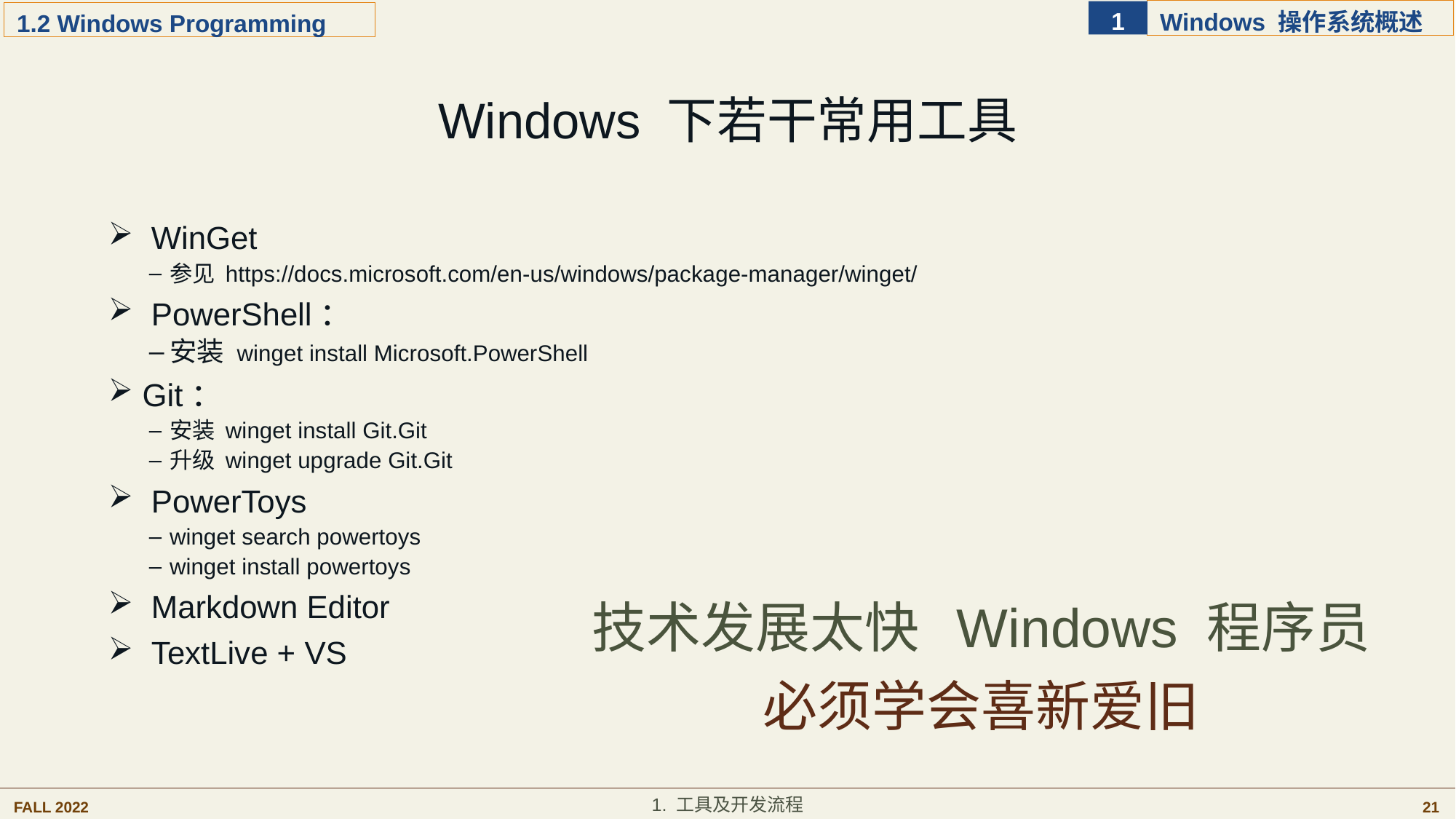

Windows 下若干常用工具
  WinGet
参见 https://docs.microsoft.com/en-us/windows/package-manager/winget/
  PowerShell：
安装 winget install Microsoft.PowerShell
 Git：
安装 winget install Git.Git
升级 winget upgrade Git.Git
  PowerToys
winget search powertoys
winget install powertoys
  Markdown Editor
  TextLive + VS

技术发展太快  Windows 程序员必须学会喜新爱旧
1. 工具及开发流程